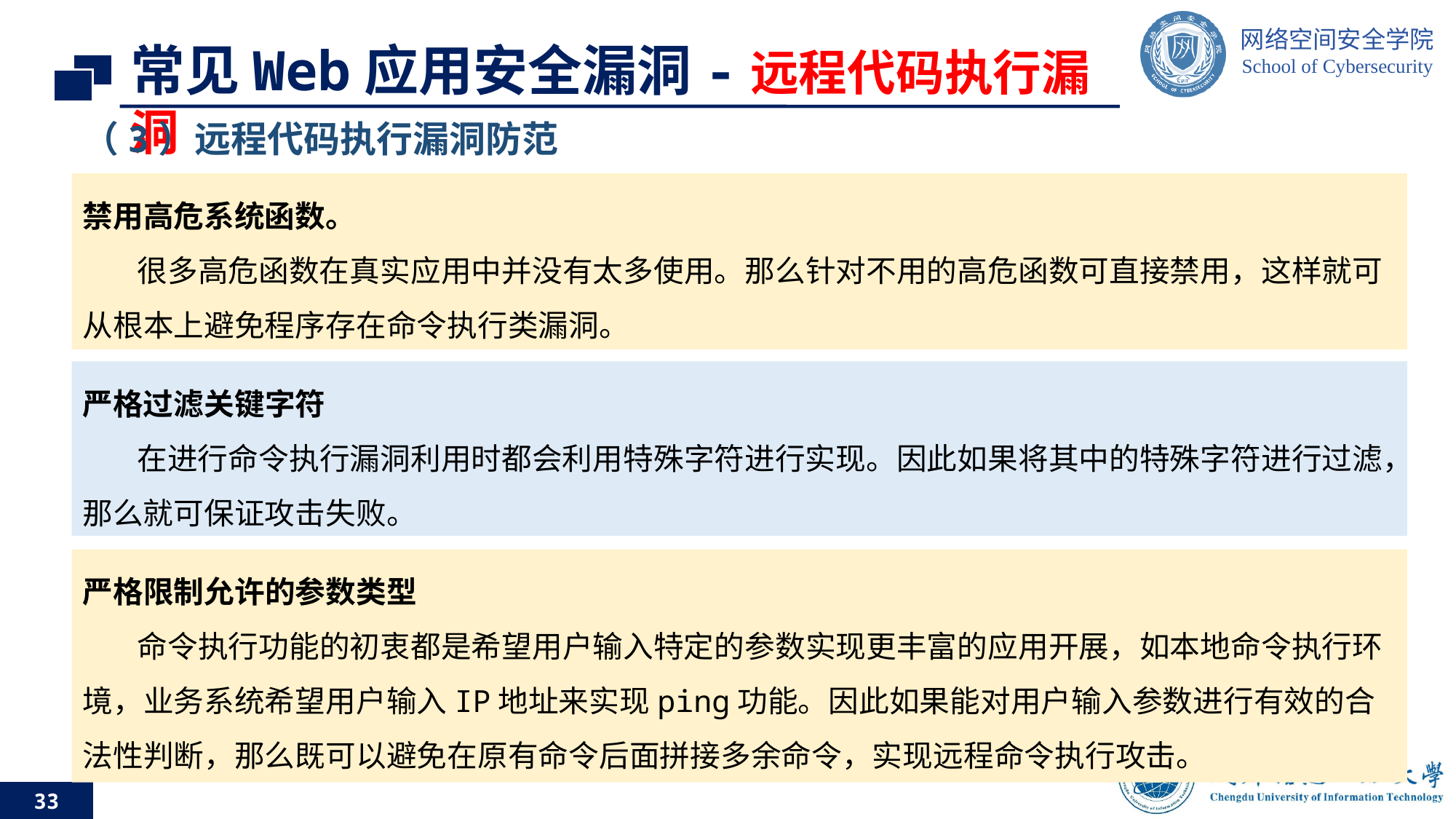

# 常见Web应用安全漏洞-远程代码执行漏洞
（3）远程代码执行漏洞防范
禁用高危系统函数。
很多高危函数在真实应用中并没有太多使用。那么针对不用的高危函数可直接禁用，这样就可从根本上避免程序存在命令执行类漏洞。

严格过滤关键字符
在进行命令执行漏洞利用时都会利用特殊字符进行实现。因此如果将其中的特殊字符进行过滤，那么就可保证攻击失败。
严格限制允许的参数类型
命令执行功能的初衷都是希望用户输入特定的参数实现更丰富的应用开展，如本地命令执行环境，业务系统希望用户输入IP地址来实现ping功能。因此如果能对用户输入参数进行有效的合法性判断，那么既可以避免在原有命令后面拼接多余命令，实现远程命令执行攻击。

33